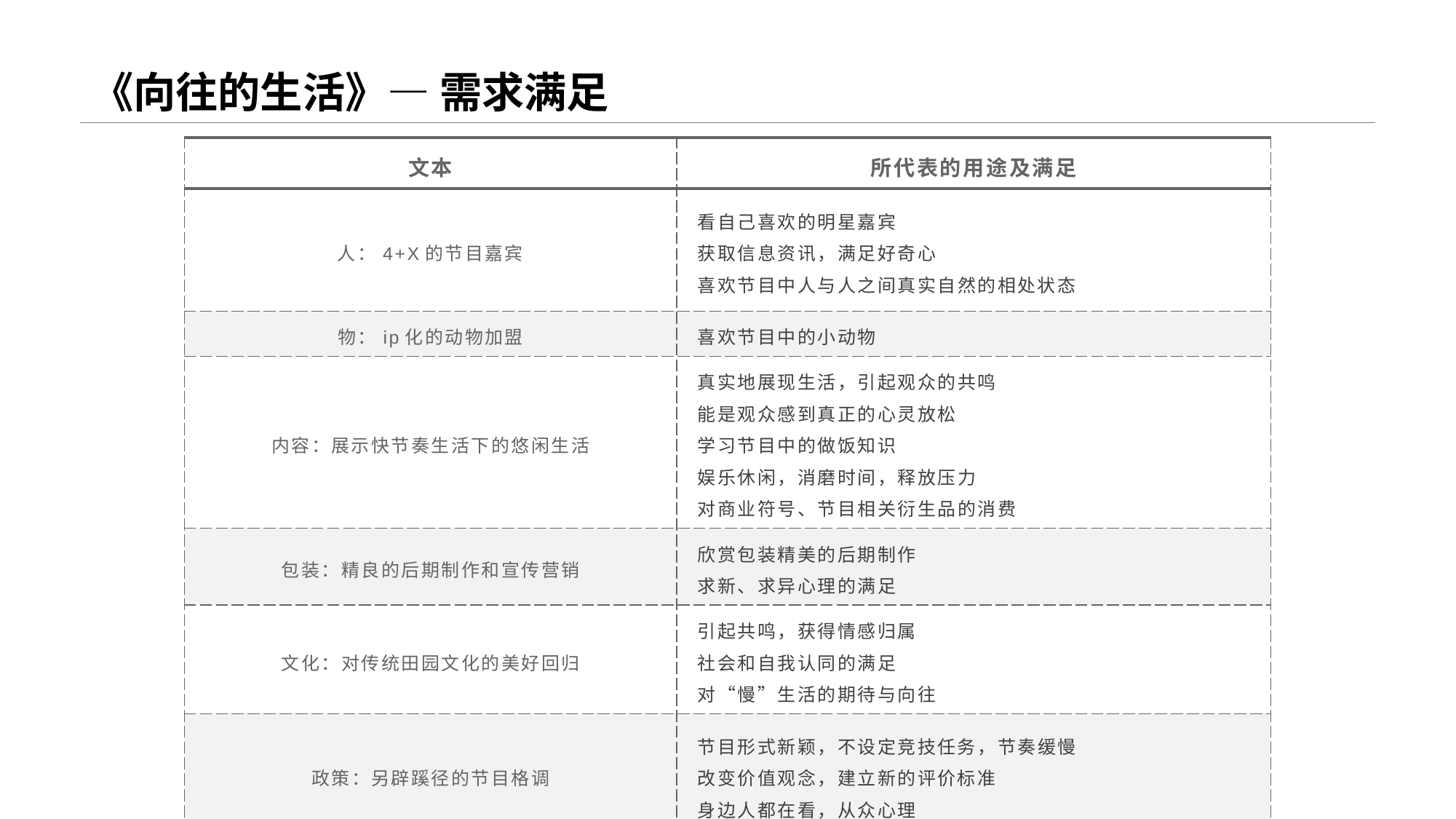

# 《向往的生活》— 需求满足
| 文本 | 所代表的用途及满足 |
| --- | --- |
| 人：4+X的节目嘉宾 | 看自己喜欢的明星嘉宾 获取信息资讯，满足好奇心 喜欢节目中人与人之间真实自然的相处状态 |
| 物：ip化的动物加盟 | 喜欢节目中的小动物 |
| 内容：展示快节奏生活下的悠闲生活 | 真实地展现生活，引起观众的共鸣 能是观众感到真正的心灵放松 学习节目中的做饭知识 娱乐休闲，消磨时间，释放压力 对商业符号、节目相关衍生品的消费 |
| 包装：精良的后期制作和宣传营销 | 欣赏包装精美的后期制作 求新、求异心理的满足 |
| 文化：对传统田园文化的美好回归 | 引起共鸣，获得情感归属 社会和自我认同的满足 对“慢”生活的期待与向往 |
| 政策：另辟蹊径的节目格调 | 节目形式新颖，不设定竞技任务，节奏缓慢 改变价值观念，建立新的评价标准 身边人都在看，从众心理 |
9